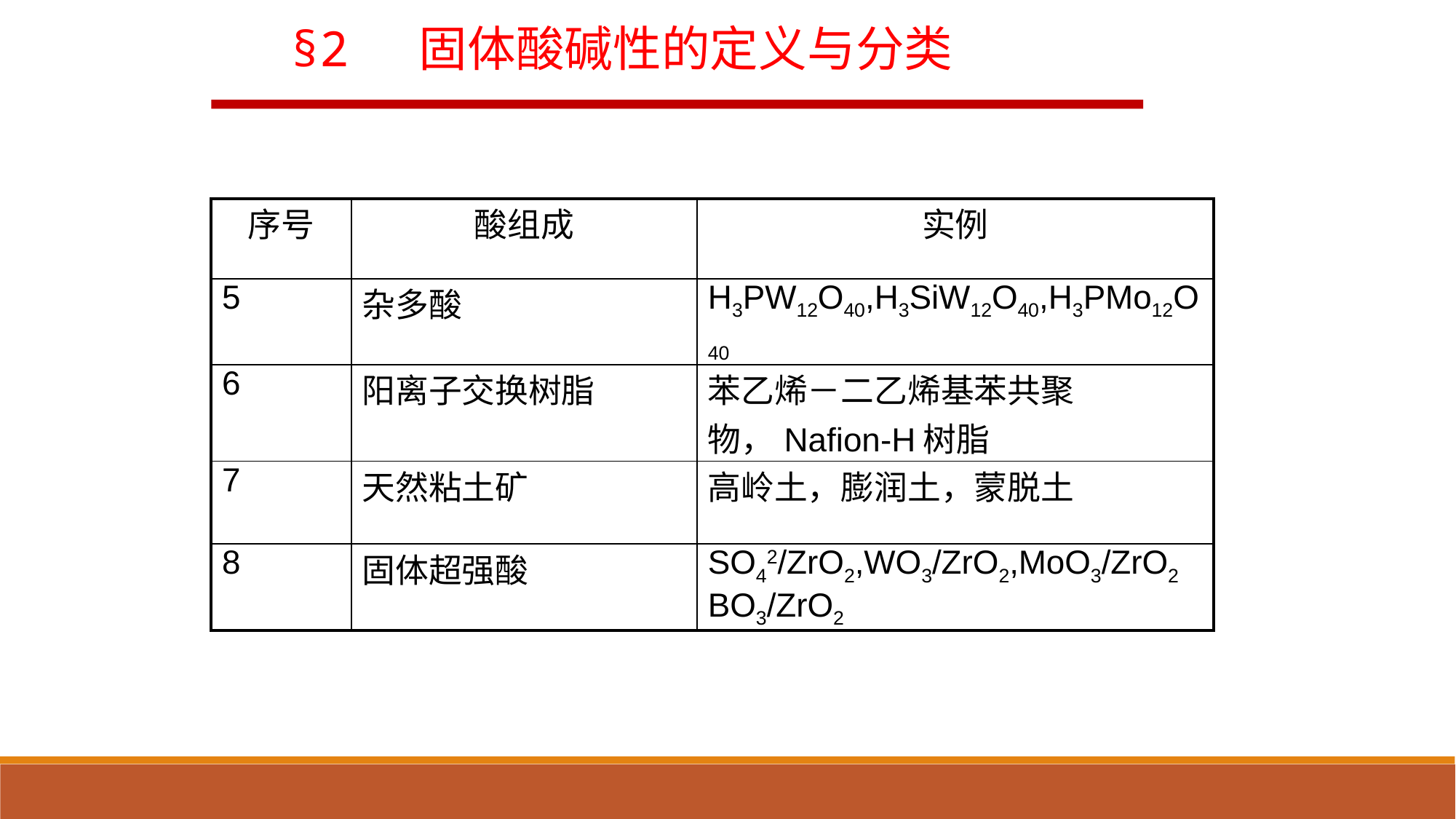

§2  固体酸碱性的定义与分类

| 序号 | 酸组成 | 实例 |
| --- | --- | --- |
| 5 | 杂多酸 | H3PW12O40,H3SiW12O40,H3PMo12O40 |
| 6 | 阳离子交换树脂 | 苯乙烯－二乙烯基苯共聚物，Nafion-H树脂 |
| 7 | 天然粘土矿 | 高岭土，膨润土，蒙脱土 |
| 8 | 固体超强酸 | SO42/ZrO2,WO3/ZrO2,MoO3/ZrO2 BO3/ZrO2 |